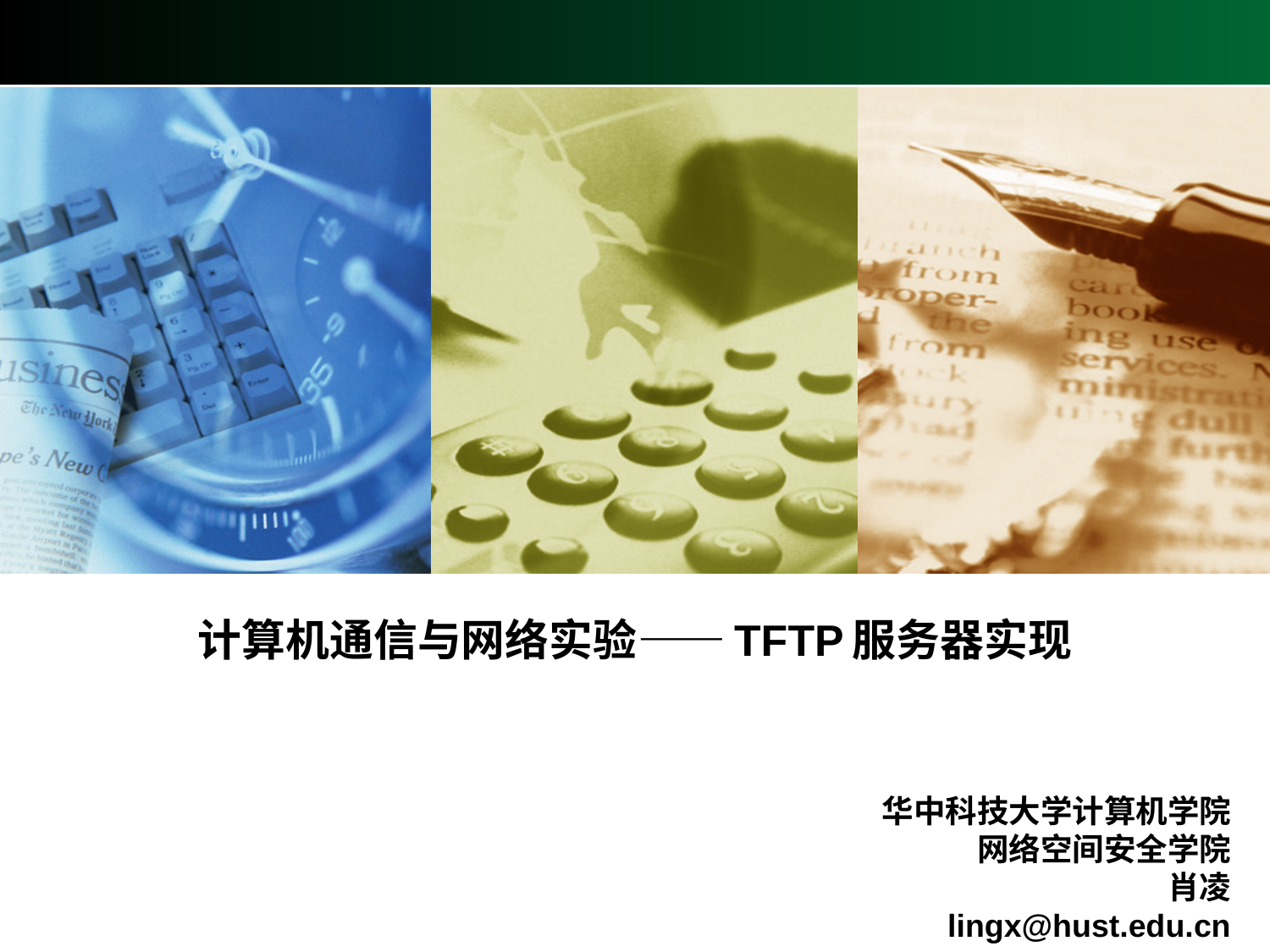

# 计算机通信与网络实验——TFTP服务器实现
华中科技大学计算机学院
网络空间安全学院
肖凌
lingx@hust.edu.cn